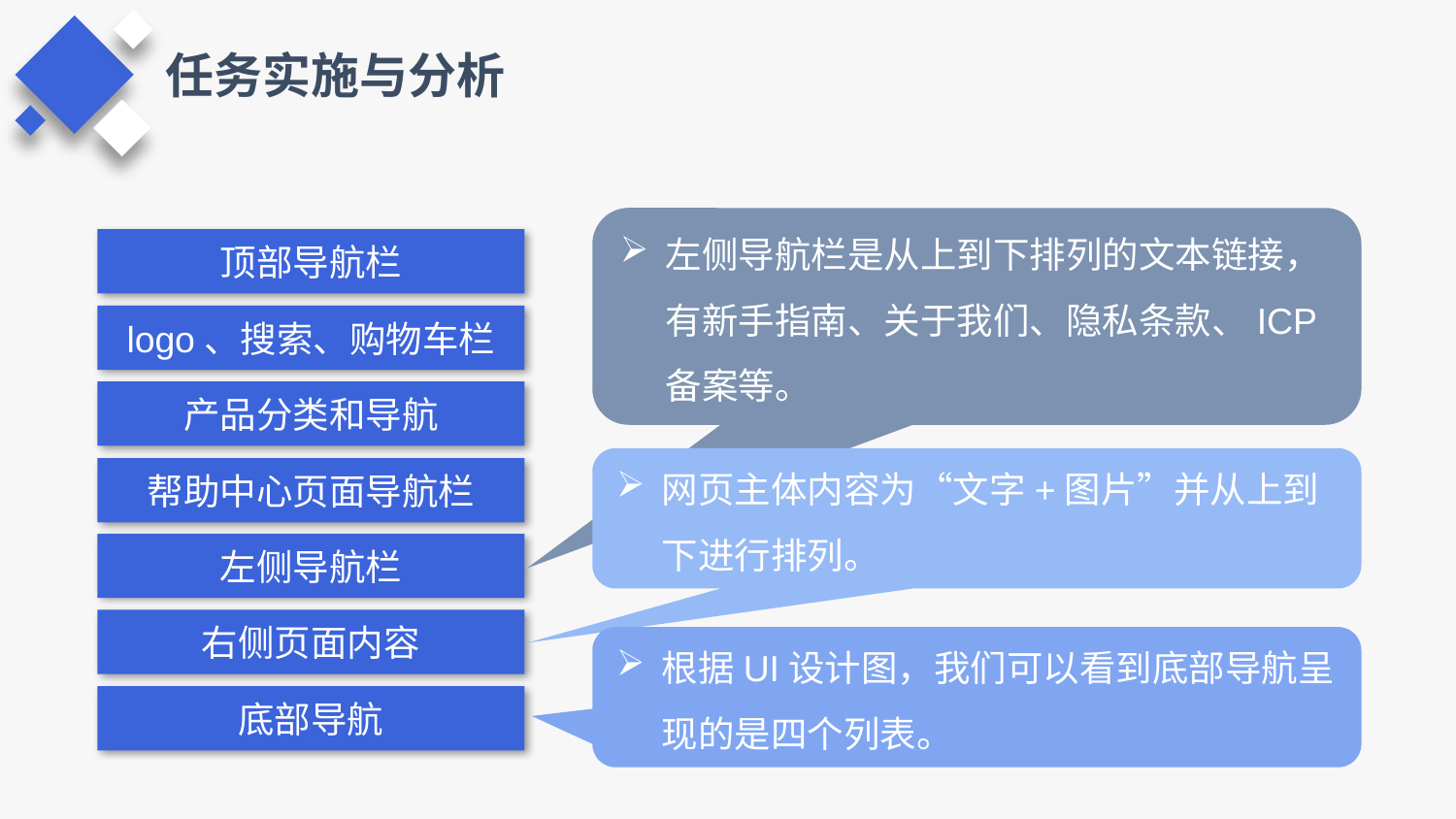

任务实施与分析

左侧导航栏是从上到下排列的文本链接，有新手指南、关于我们、隐私条款、ICP备案等。
顶部导航栏
logo、搜索、购物车栏
产品分类和导航
网页主体内容为“文字+图片”并从上到下进行排列。
帮助中心页面导航栏
左侧导航栏
右侧页面内容
根据UI设计图，我们可以看到底部导航呈现的是四个列表。
底部导航